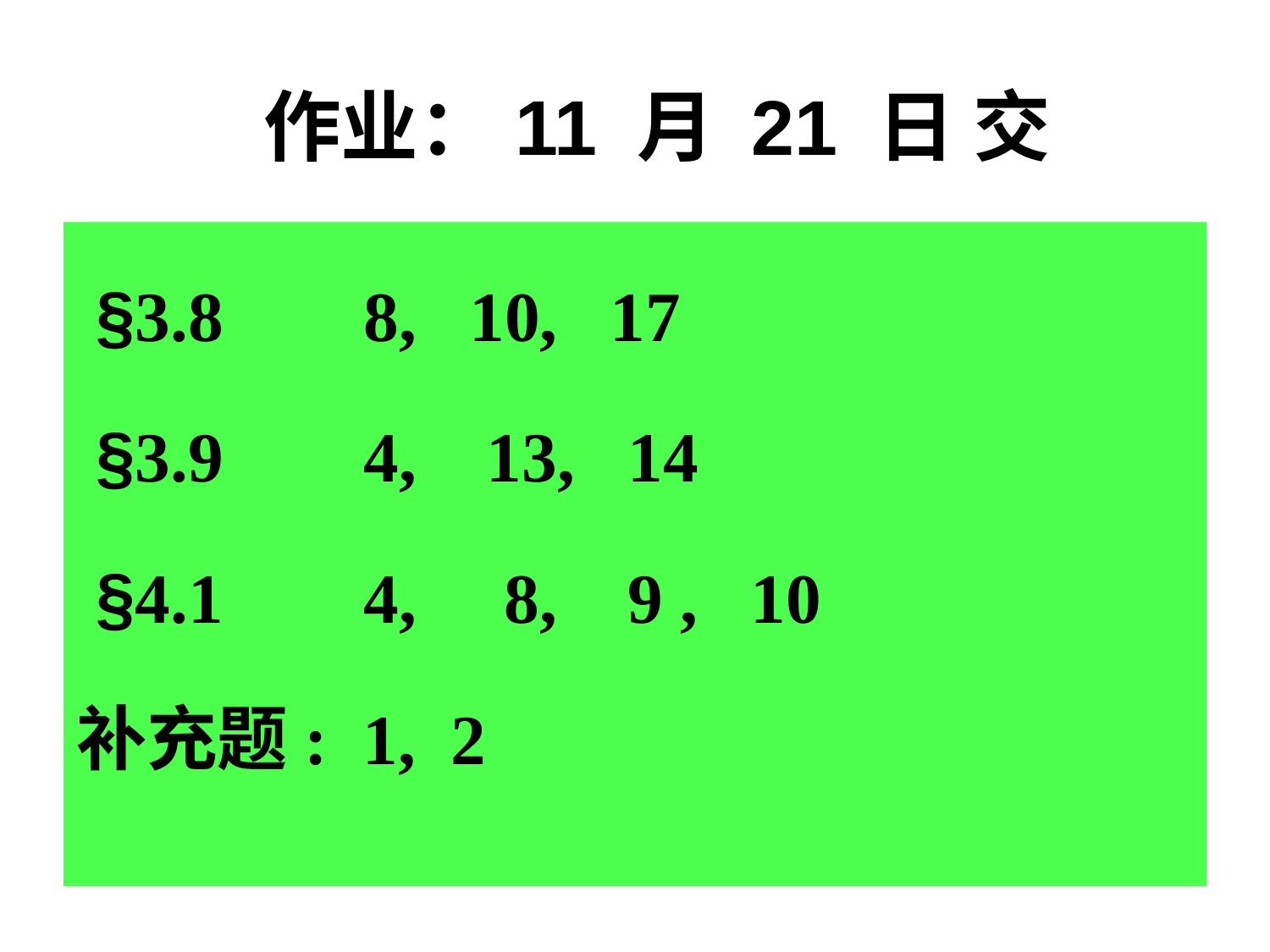

作业：11 月 21 日 交
 §3.8        8,   10,   17
 §3.9        4,    13,   14
 §4.1        4,     8,    9 ,   10
补充题:  1,  2